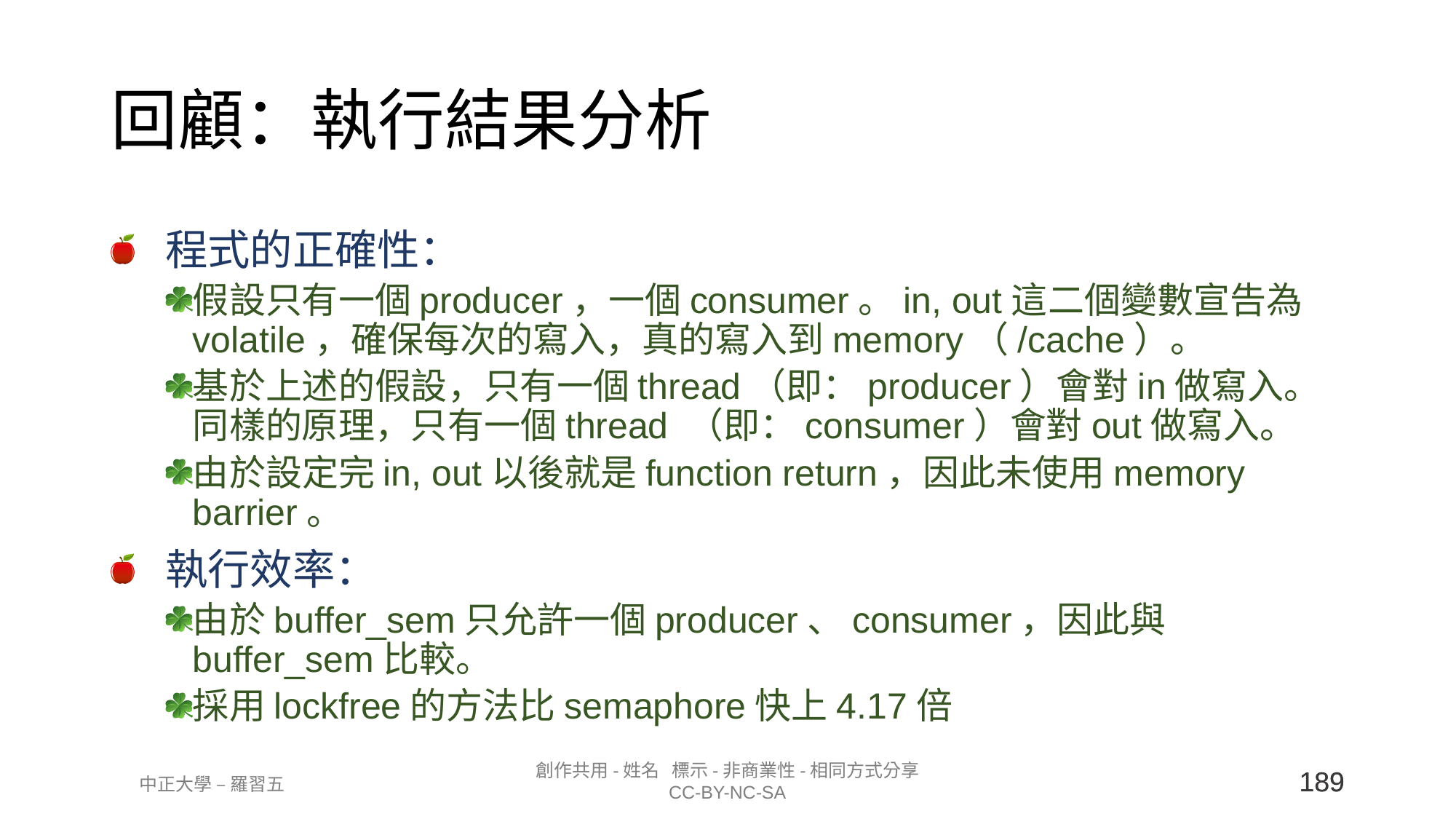

# 回顧：執行結果分析
程式的正確性：
假設只有一個producer，一個consumer。in, out這二個變數宣告為volatile，確保每次的寫入，真的寫入到memory（/cache）。
基於上述的假設，只有一個thread（即：producer）會對in做寫入。同樣的原理，只有一個thread （即：consumer）會對out做寫入。
由於設定完in, out以後就是function return，因此未使用memory barrier。
執行效率：
由於buffer_sem只允許一個producer、consumer，因此與buffer_sem比較。
採用lockfree的方法比semaphore快上4.17倍